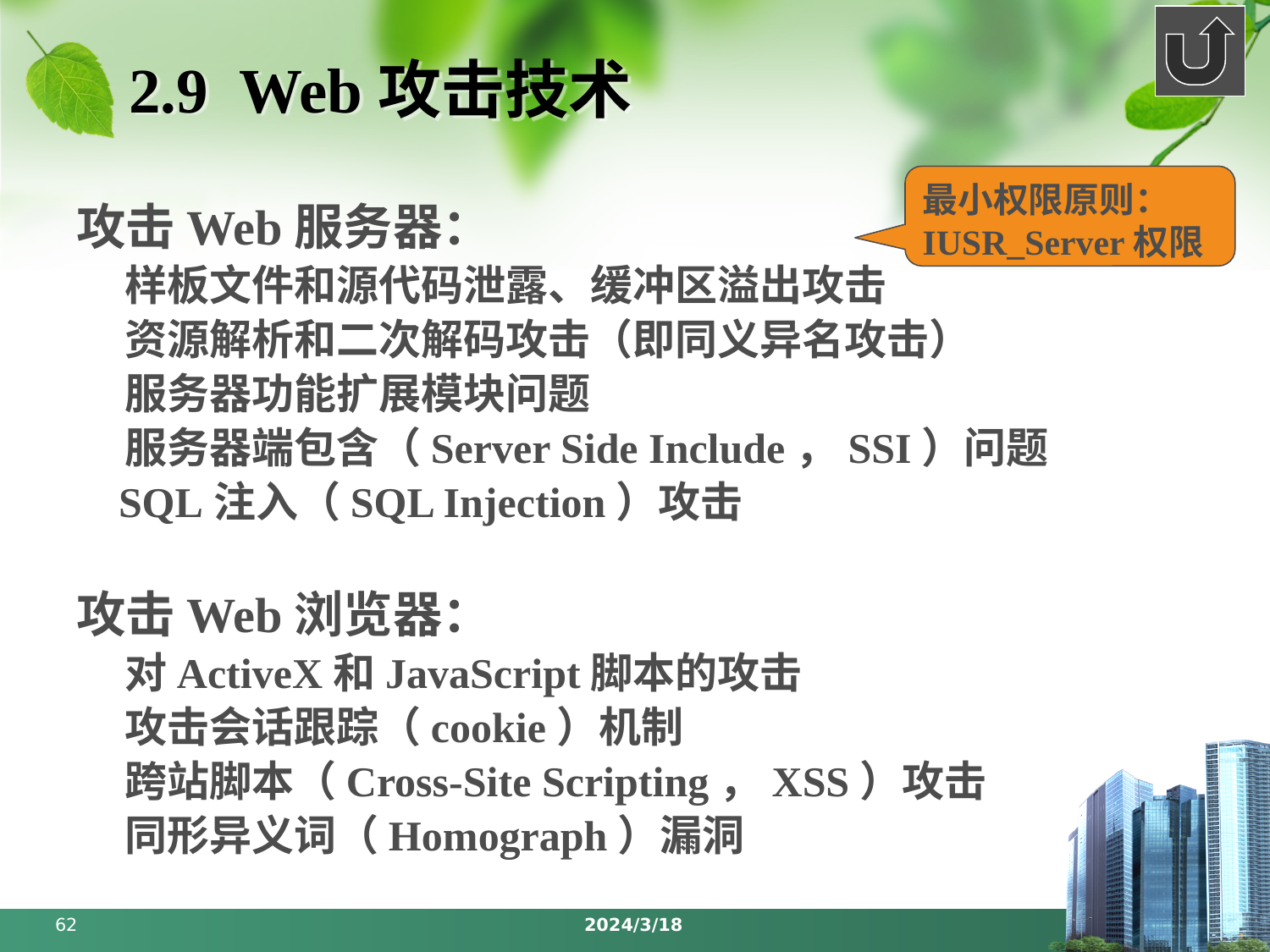

# 2.9  Web攻击技术
最小权限原则：
IUSR_Server权限
攻击Web服务器：
    样板文件和源代码泄露、缓冲区溢出攻击
    资源解析和二次解码攻击（即同义异名攻击）
    服务器功能扩展模块问题
    服务器端包含（Server Side Include，SSI）问题
    SQL注入（SQL Injection）攻击

攻击Web浏览器：
    对ActiveX和JavaScript脚本的攻击
    攻击会话跟踪（cookie）机制
    跨站脚本（Cross-Site Scripting，XSS）攻击
    同形异义词（Homograph）漏洞
62
2024/3/18